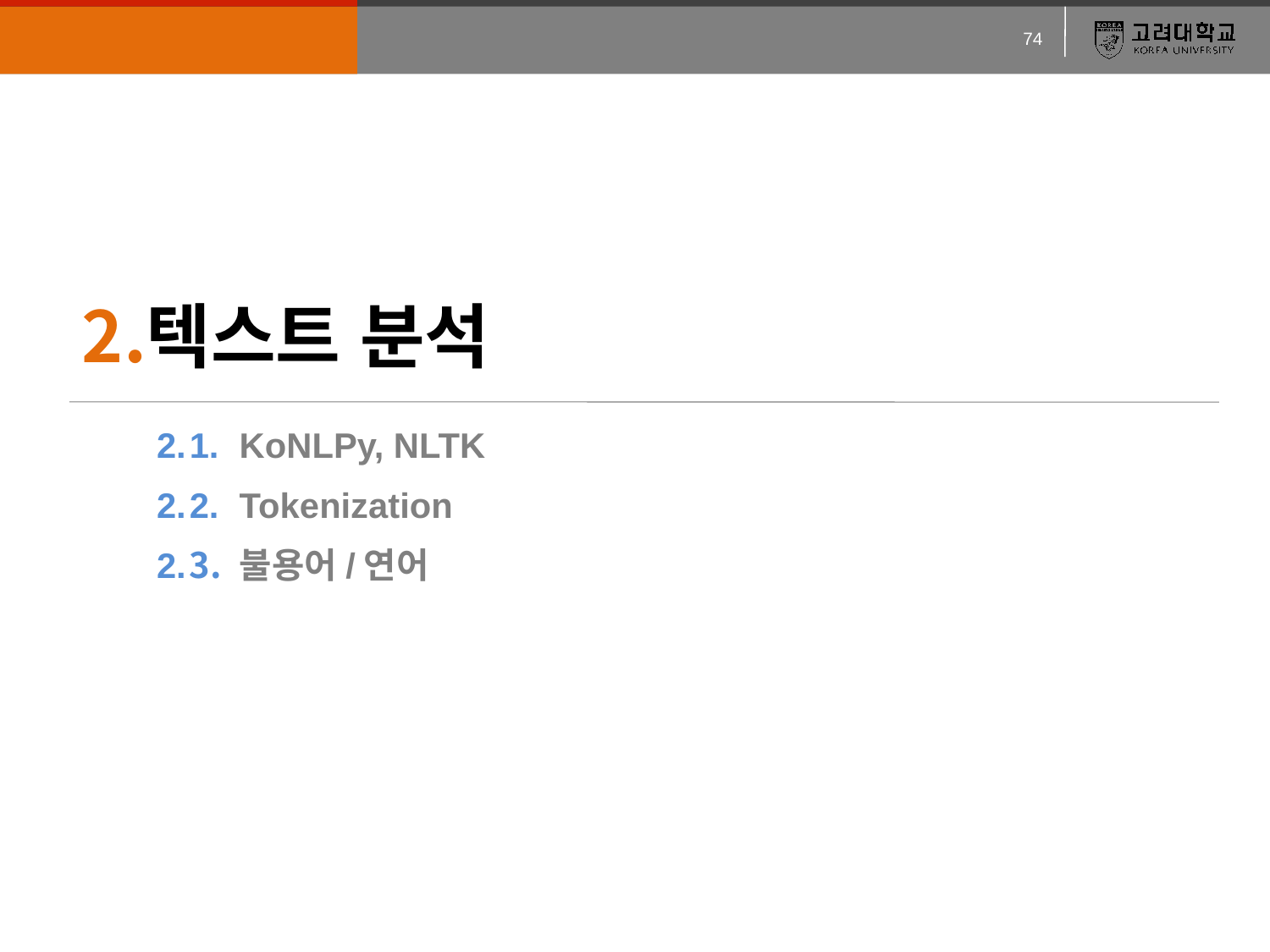

텍스트 분석
2.
2.
2.
KoNLPy, NLTK
Tokenization
불용어/연어